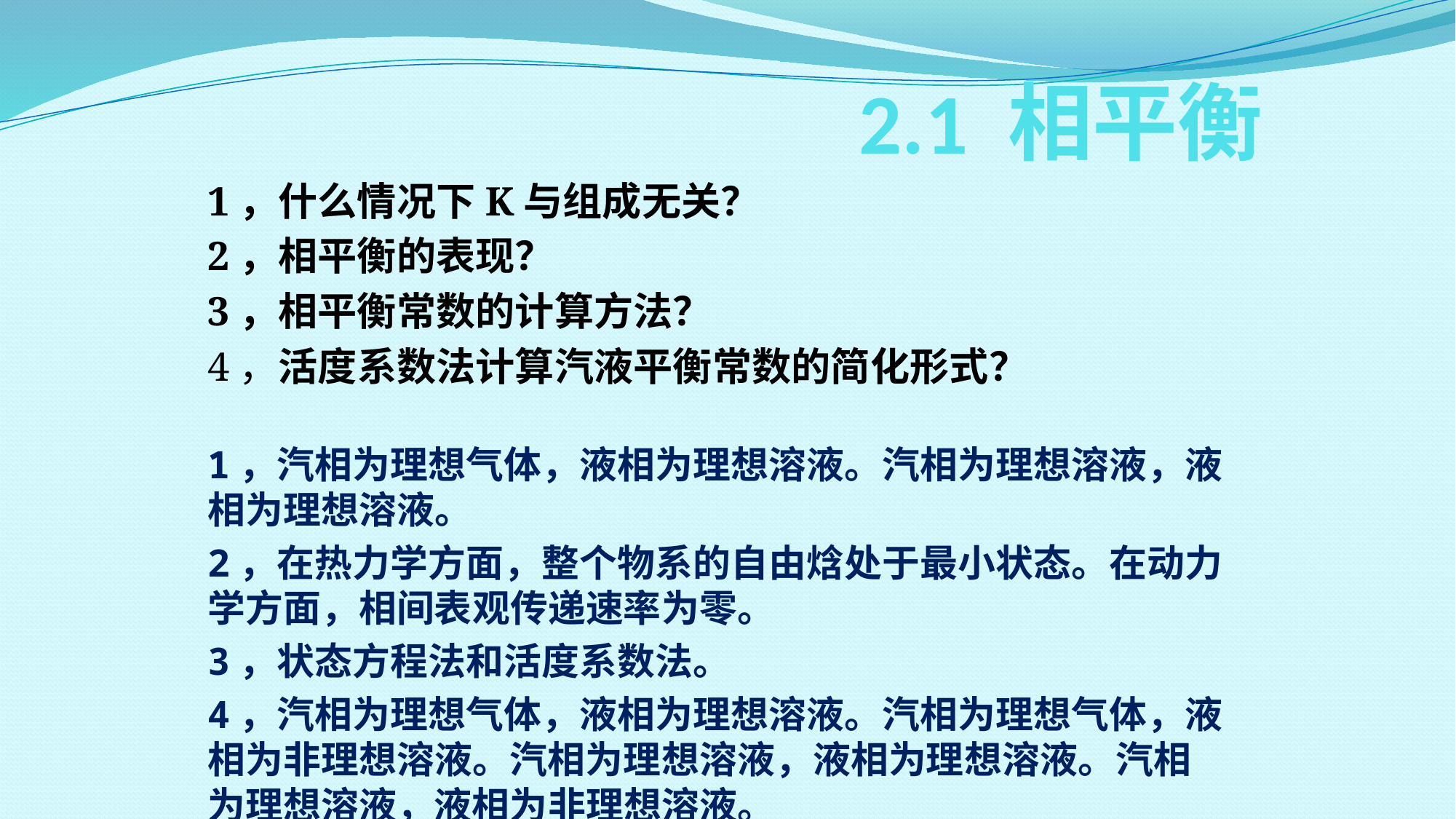

# 2.1 相平衡
1，什么情况下K与组成无关？
2，相平衡的表现？
3，相平衡常数的计算方法？
4，活度系数法计算汽液平衡常数的简化形式？

1，汽相为理想气体，液相为理想溶液。汽相为理想溶液，液相为理想溶液。
2，在热力学方面，整个物系的自由焓处于最小状态。在动力学方面，相间表观传递速率为零。
3，状态方程法和活度系数法。
4，汽相为理想气体，液相为理想溶液。汽相为理想气体，液相为非理想溶液。汽相为理想溶液，液相为理想溶液。汽相为理想溶液，液相为非理想溶液。